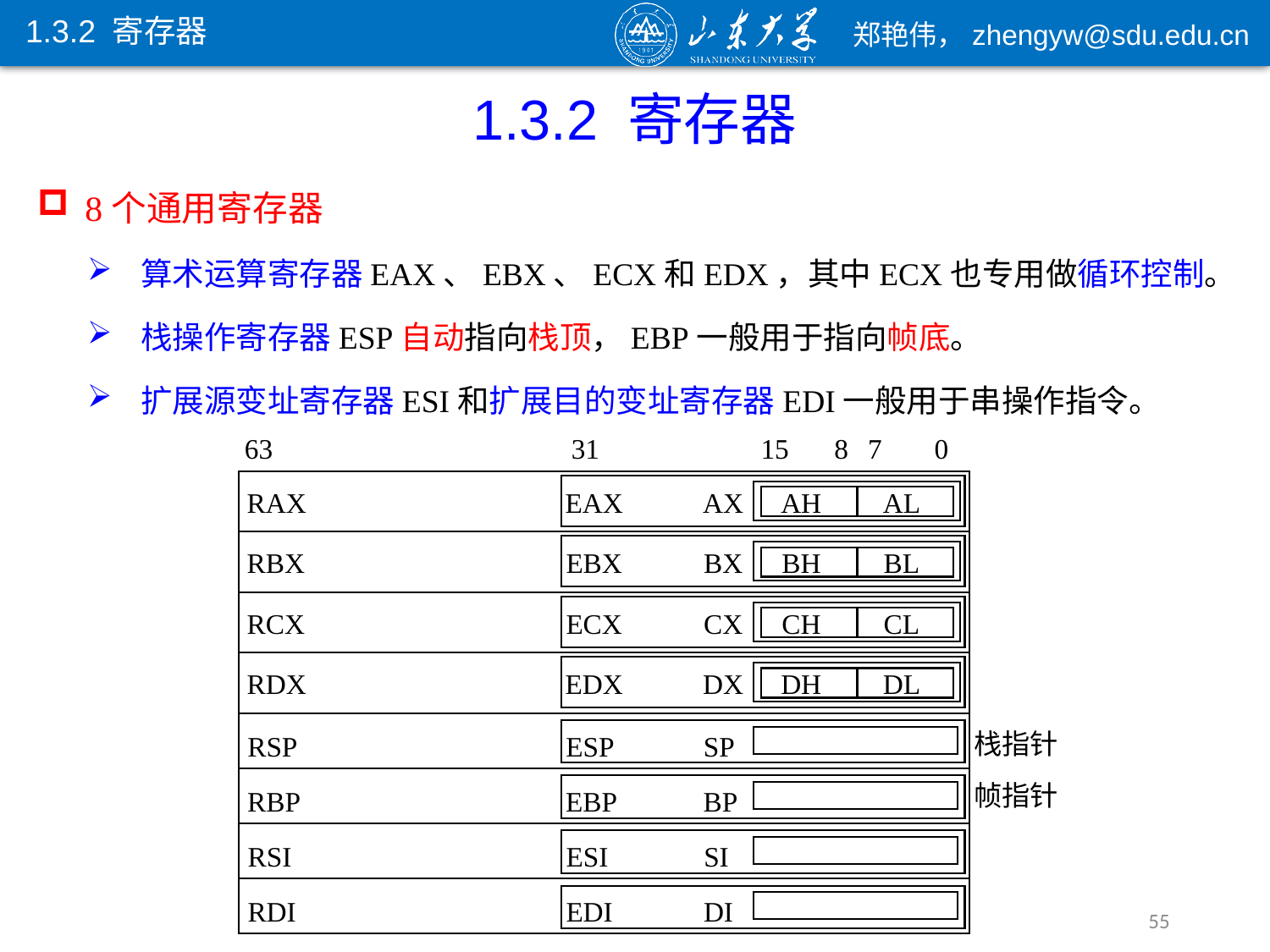

1.3.2 寄存器
1.3.2 寄存器
8个通用寄存器
算术运算寄存器EAX、EBX、ECX和EDX，其中ECX也专用做循环控制。
栈操作寄存器ESP自动指向栈顶，EBP一般用于指向帧底。
扩展源变址寄存器ESI和扩展目的变址寄存器EDI一般用于串操作指令。
63
31
15
8
7
0

RAX
EAX
AX
AH
AL

RBX
EBX
BX
BH
BL

RCX
ECX
CX
CH
CL

RDX
EDX
DX
DH
DL

RSP
ESP
SP

栈指针

RBP
EBP
BP

帧指针

RSI
ESI
SI

RDI
EDI
DI

55